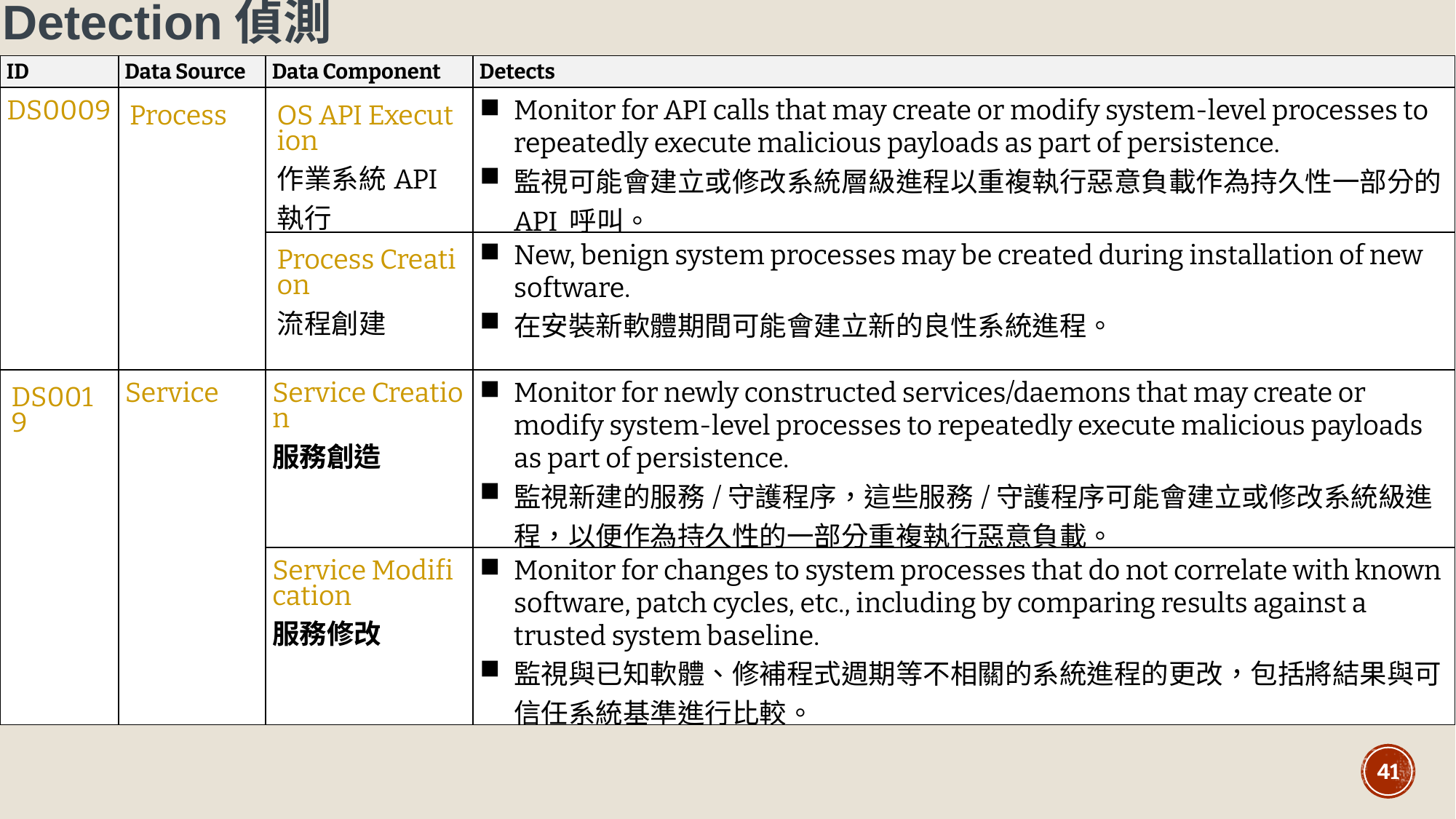

Detection偵測
| ID | Data Source | Data Component | Detects |
| --- | --- | --- | --- |
| DS0009 | Process | OS API Execution 作業系統API執行 | Monitor for API calls that may create or modify system-level processes to repeatedly execute malicious payloads as part of persistence. 監視可能會建立或修改系統層級進程以重複執行惡意負載作為持久性一部分的 API 呼叫。 |
|  |  | Process Creation 流程創建 | New, benign system processes may be created during installation of new software. 在安裝新軟體期間可能會建立新的良性系統進程。 |
| DS0019 | Service | Service Creation 服務創造 | Monitor for newly constructed services/daemons that may create or modify system-level processes to repeatedly execute malicious payloads as part of persistence. 監視新建的服務/守護程序，這些服務/守護程序可能會建立或修改系統級進程，以便作為持久性的一部分重複執行惡意負載。 |
|  |  | Service Modification 服務修改 | Monitor for changes to system processes that do not correlate with known software, patch cycles, etc., including by comparing results against a trusted system baseline. 監視與已知軟體、修補程式週期等不相關的系統進程的更改，包括將結果與可信任系統基準進行比較。 |
41